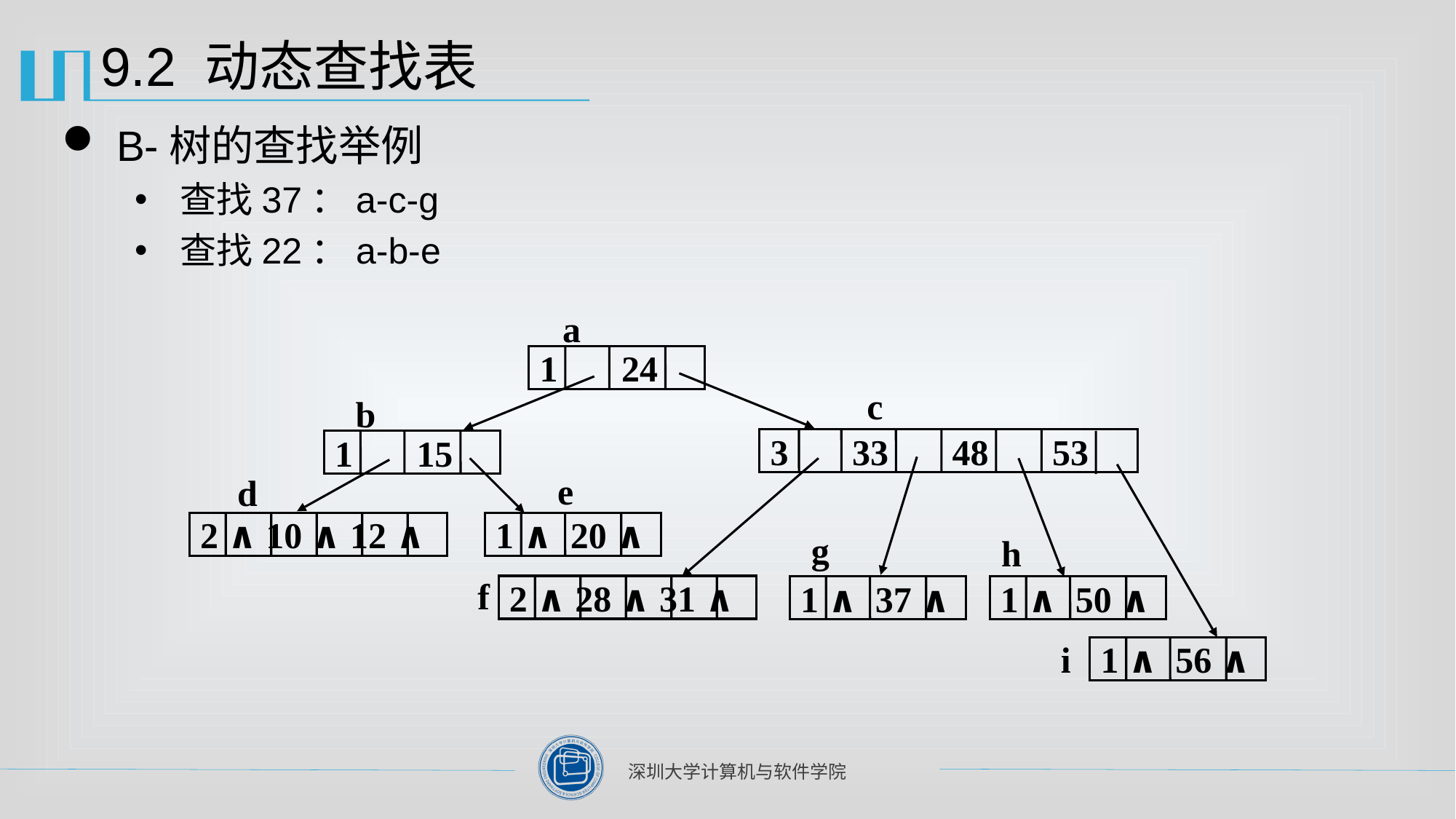

# 9.2 动态查找表
B-树的查找举例
查找37：a-c-g
查找22：a-b-e

a
1       24

c
b
3       33       48       53

1       15

e
d
2 ∧ 10 ∧ 12 ∧

1 ∧  20 ∧

g
h
f
2 ∧ 28 ∧ 31 ∧

1 ∧  37 ∧

1 ∧  50 ∧

i
1 ∧  56 ∧

90